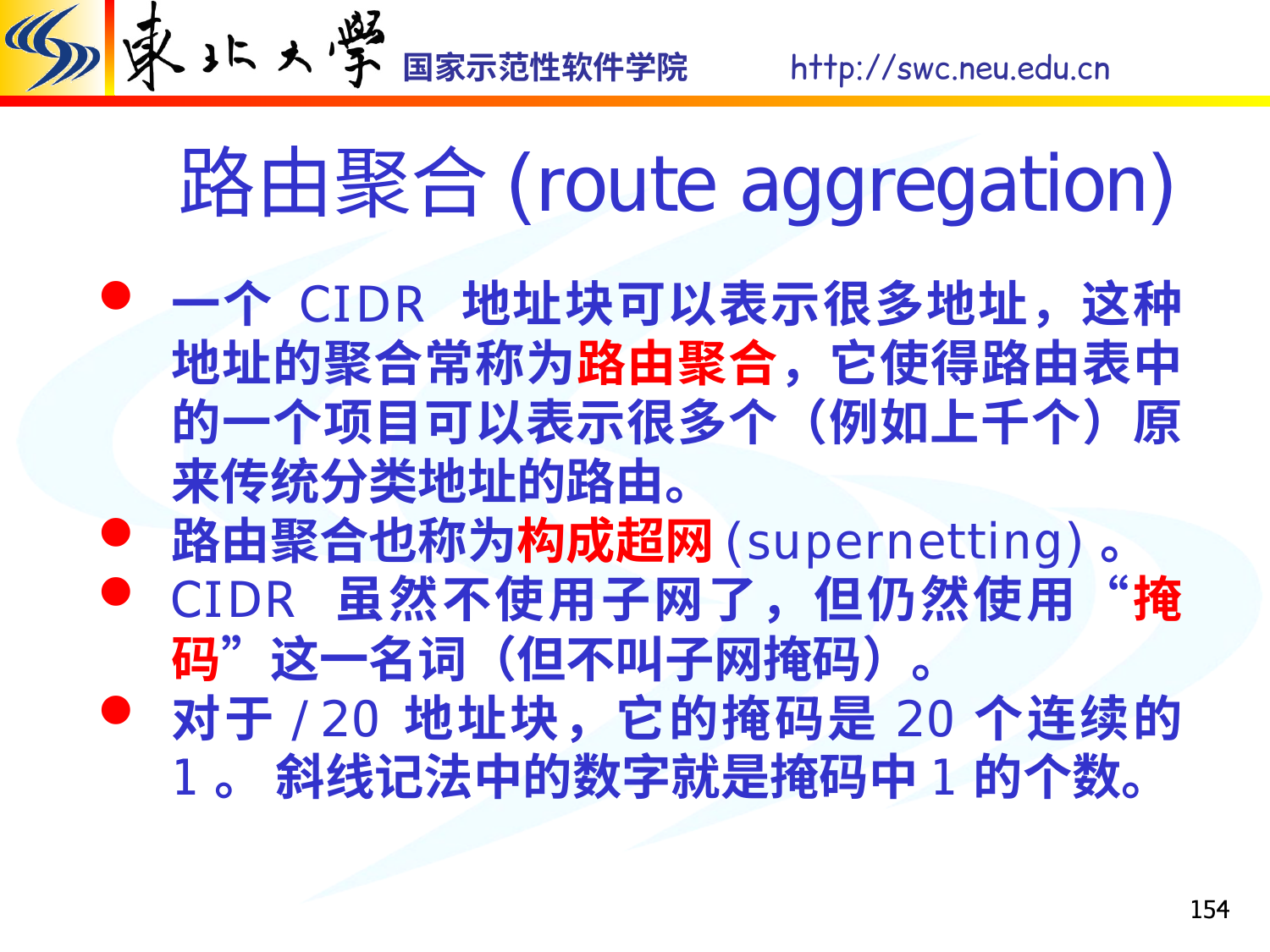

# 路由聚合(route aggregation)
一个 CIDR 地址块可以表示很多地址，这种地址的聚合常称为路由聚合，它使得路由表中的一个项目可以表示很多个（例如上千个）原来传统分类地址的路由。
路由聚合也称为构成超网(supernetting)。
CIDR 虽然不使用子网了，但仍然使用“掩码”这一名词（但不叫子网掩码）。
对于 /20  地址块，它的掩码是 20 个连续的 1。 斜线记法中的数字就是掩码中1的个数。
154